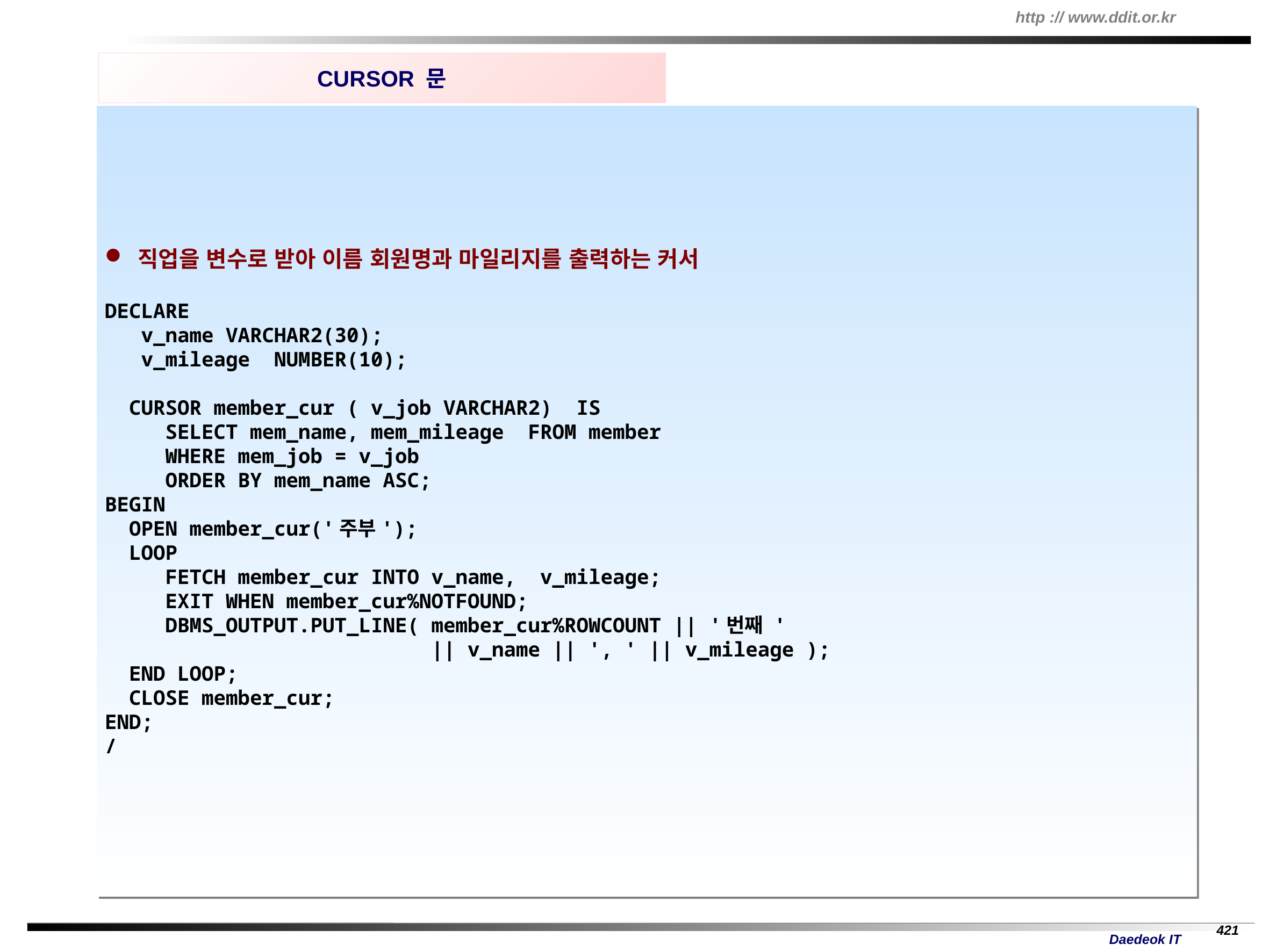

CURSOR 문
 직업을 변수로 받아 이름 회원명과 마일리지를 출력하는 커서

DECLARE
   v_name VARCHAR2(30);
   v_mileage  NUMBER(10);

  CURSOR member_cur ( v_job VARCHAR2)  IS
     SELECT mem_name, mem_mileage  FROM member
     WHERE mem_job = v_job
     ORDER BY mem_name ASC;
BEGIN
  OPEN member_cur('주부');
  LOOP
     FETCH member_cur INTO v_name,  v_mileage;
     EXIT WHEN member_cur%NOTFOUND;
     DBMS_OUTPUT.PUT_LINE( member_cur%ROWCOUNT || '번째 '
                           || v_name || ', ' || v_mileage );
  END LOOP;
  CLOSE member_cur;
END;
/